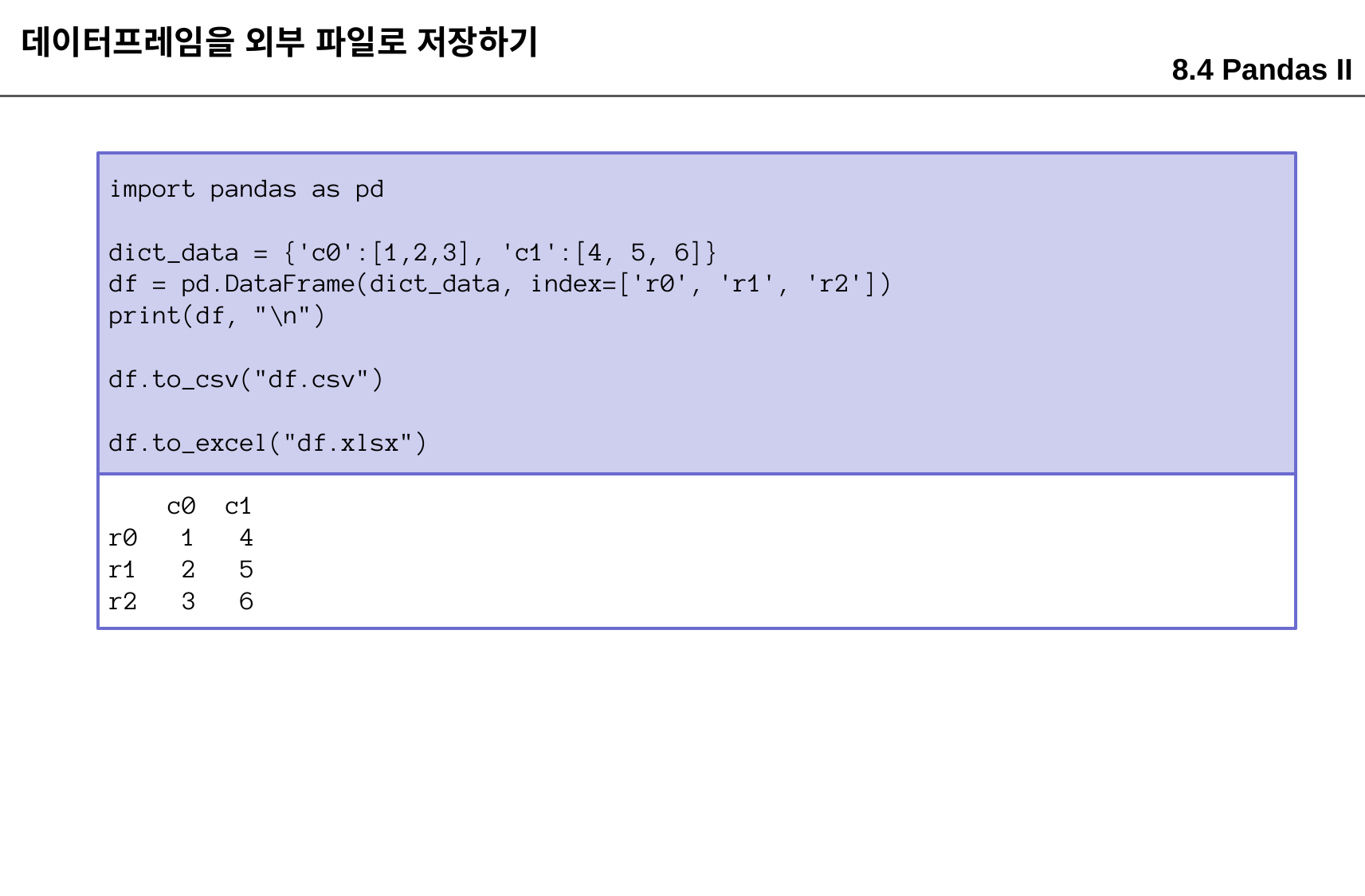

데이터프레임을 외부 파일로 저장하기
8.4 Pandas II
import pandas as pd

dict_data = {'c0':[1,2,3], 'c1':[4, 5, 6]}
df = pd.DataFrame(dict_data, index=['r0', 'r1', 'r2'])
print(df, "\n")

df.to_csv("df.csv")

df.to_excel("df.xlsx")
    c0  c1
r0   1   4
r1   2   5
r2   3   6